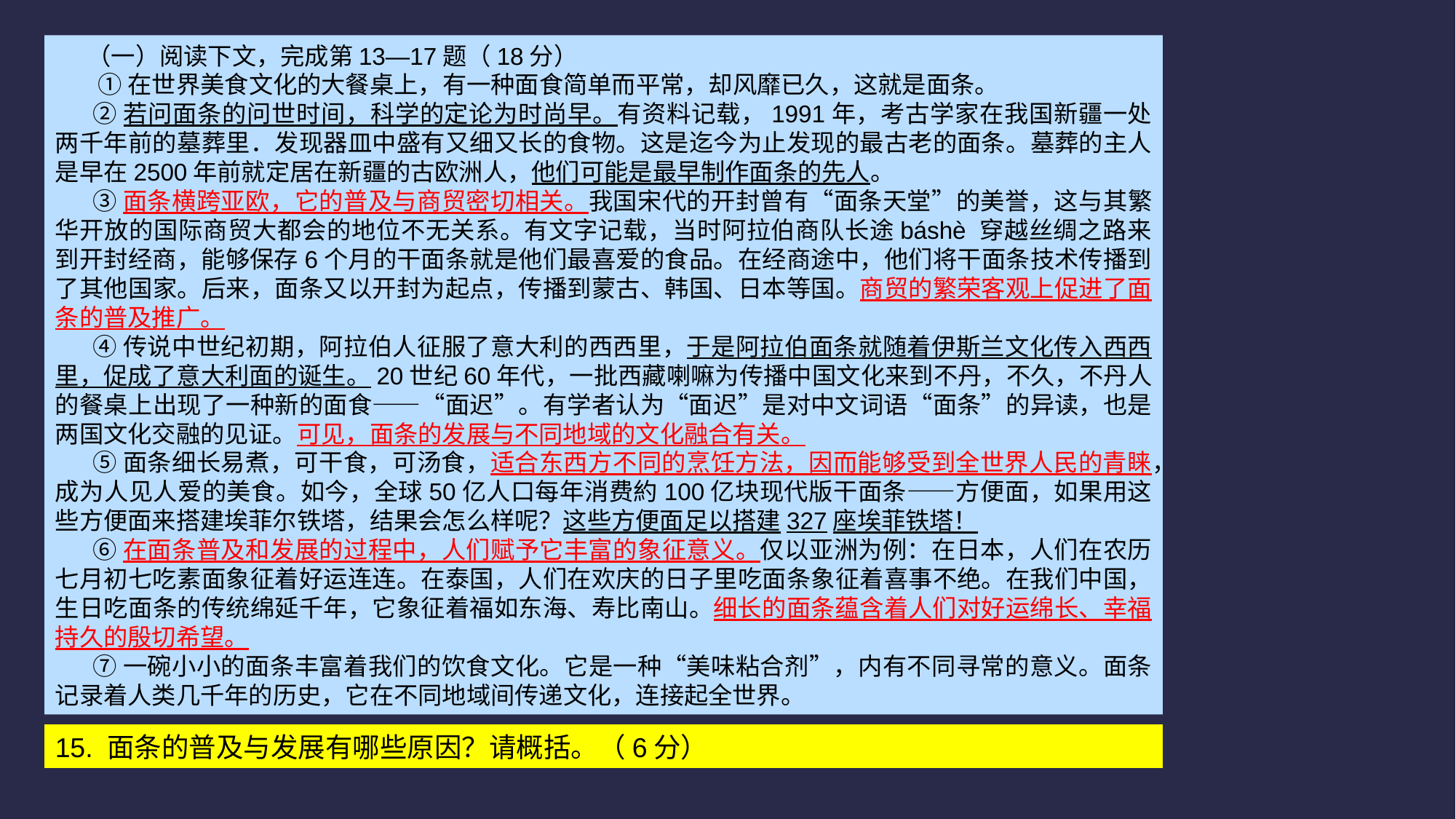

（一）阅读下文，完成第13—17题（18分）
  ①在世界美食文化的大餐桌上，有一种面食简单而平常，却风靡已久，这就是面条。
 ②若问面条的问世时间，科学的定论为时尚早。有资料记载，1991年，考古学家在我国新疆一处两千年前的墓葬里．发现器皿中盛有又细又长的食物。这是迄今为止发现的最古老的面条。墓葬的主人是早在2500年前就定居在新疆的古欧洲人，他们可能是最早制作面条的先人。
 ③面条横跨亚欧，它的普及与商贸密切相关。我国宋代的开封曾有“面条天堂”的美誉，这与其繁华开放的国际商贸大都会的地位不无关系。有文字记载，当时阿拉伯商队长途báshè 穿越丝绸之路来到开封经商，能够保存6个月的干面条就是他们最喜爱的食品。在经商途中，他们将干面条技术传播到了其他国家。后来，面条又以开封为起点，传播到蒙古、韩国、日本等国。商贸的繁荣客观上促进了面条的普及推广。
 ④传说中世纪初期，阿拉伯人征服了意大利的西西里，于是阿拉伯面条就随着伊斯兰文化传入西西里，促成了意大利面的诞生。20世纪60年代，一批西藏喇嘛为传播中国文化来到不丹，不久，不丹人的餐桌上出现了一种新的面食——“面迟”。有学者认为“面迟”是对中文词语“面条”的异读，也是两国文化交融的见证。可见，面条的发展与不同地域的文化融合有关。
 ⑤面条细长易煮，可干食，可汤食，适合东西方不同的烹饪方法，因而能够受到全世界人民的青睐，成为人见人爱的美食。如今，全球50亿人口每年消费約100亿块现代版干面条——方便面，如果用这些方便面来搭建埃菲尔铁塔，结果会怎么样呢？这些方便面足以搭建327座埃菲铁塔！
 ⑥在面条普及和发展的过程中，人们赋予它丰富的象征意义。仅以亚洲为例：在日本，人们在农历七月初七吃素面象征着好运连连。在泰国，人们在欢庆的日子里吃面条象征着喜事不绝。在我们中国，生日吃面条的传统绵延千年，它象征着福如东海、寿比南山。细长的面条蕴含着人们对好运绵长、幸福持久的殷切希望。
 ⑦一碗小小的面条丰富着我们的饮食文化。它是一种“美味粘合剂”，内有不同寻常的意义。面条记录着人类几千年的历史，它在不同地域间传递文化，连接起全世界。
15. 面条的普及与发展有哪些原因？请概括。（6分）